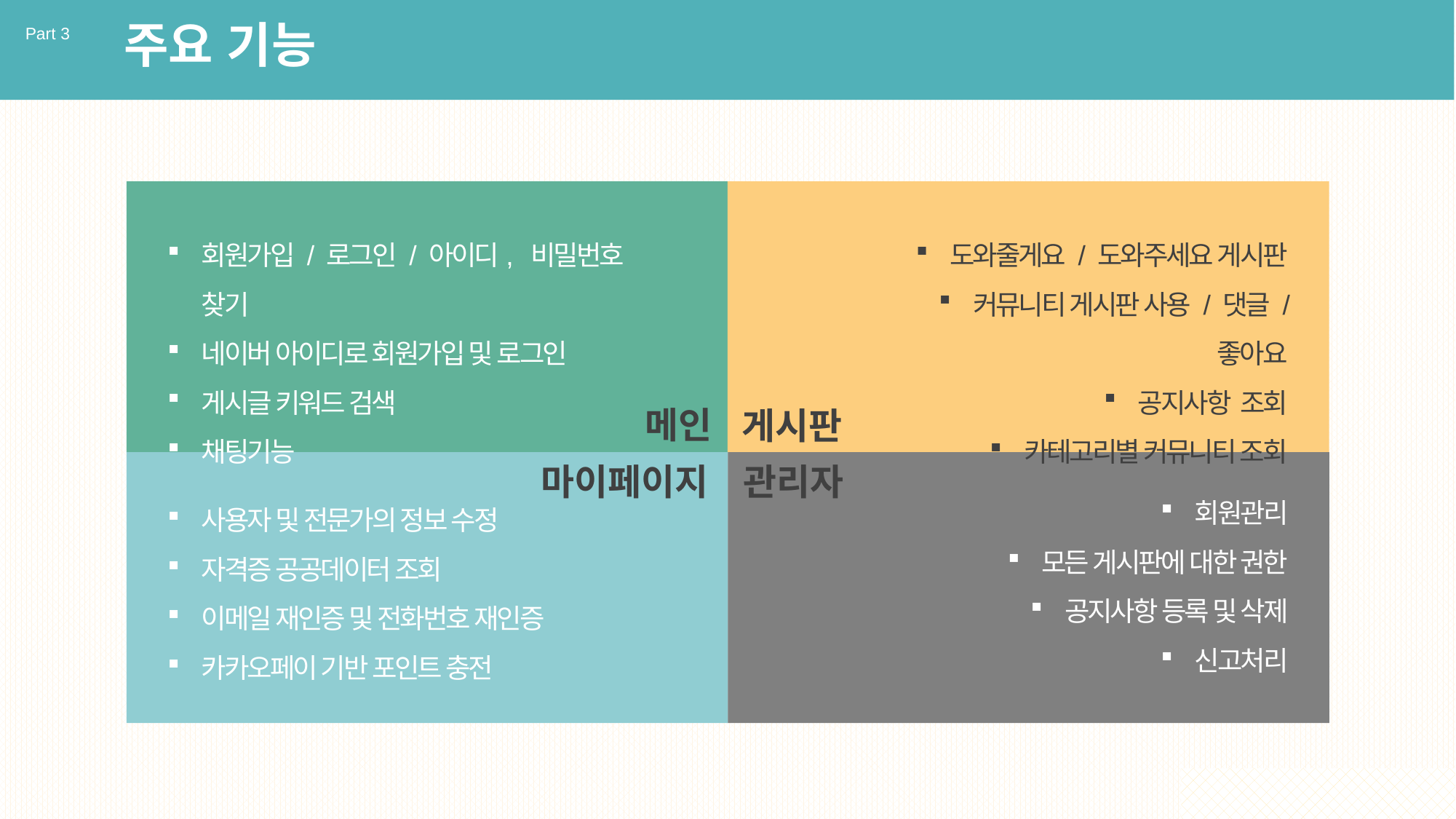

주요 기능
Part 3

회원가입 / 로그인 / 아이디,  비밀번호 찾기
네이버 아이디로 회원가입 및 로그인
게시글 키워드 검색
채팅기능
도와줄게요 / 도와주세요 게시판
커뮤니티 게시판 사용 / 댓글 / 좋아요
공지사항  조회
카테고리별 커뮤니티 조회
메인
게시판

마이페이지
관리자
회원관리
모든 게시판에 대한 권한
공지사항 등록 및 삭제
신고처리
사용자 및 전문가의 정보 수정
자격증 공공데이터 조회
이메일 재인증 및 전화번호 재인증
카카오페이 기반 포인트 충전

ⓒSaebyeol Yu. Saebyeol’s PowerPoint